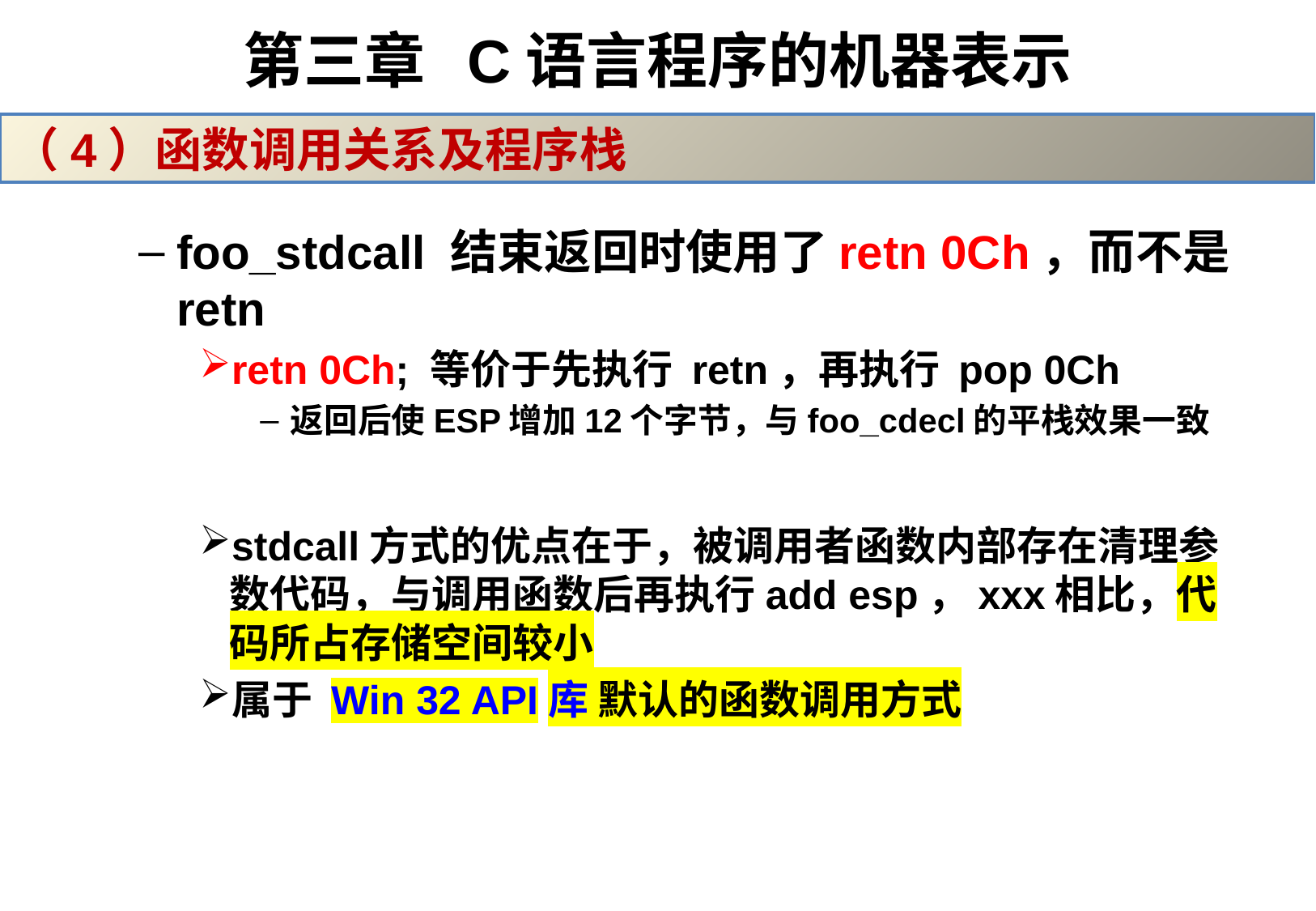

# 第三章  C语言程序的机器表示
（4）函数调用关系及程序栈
foo_stdcall 结束返回时使用了retn 0Ch，而不是 retn
retn 0Ch; 等价于先执行 retn，再执行 pop 0Ch
返回后使ESP增加12个字节，与foo_cdecl的平栈效果一致

stdcall方式的优点在于，被调用者函数内部存在清理参数代码，与调用函数后再执行add esp，xxx相比，代码所占存储空间较小
属于 Win 32 API库 默认的函数调用方式